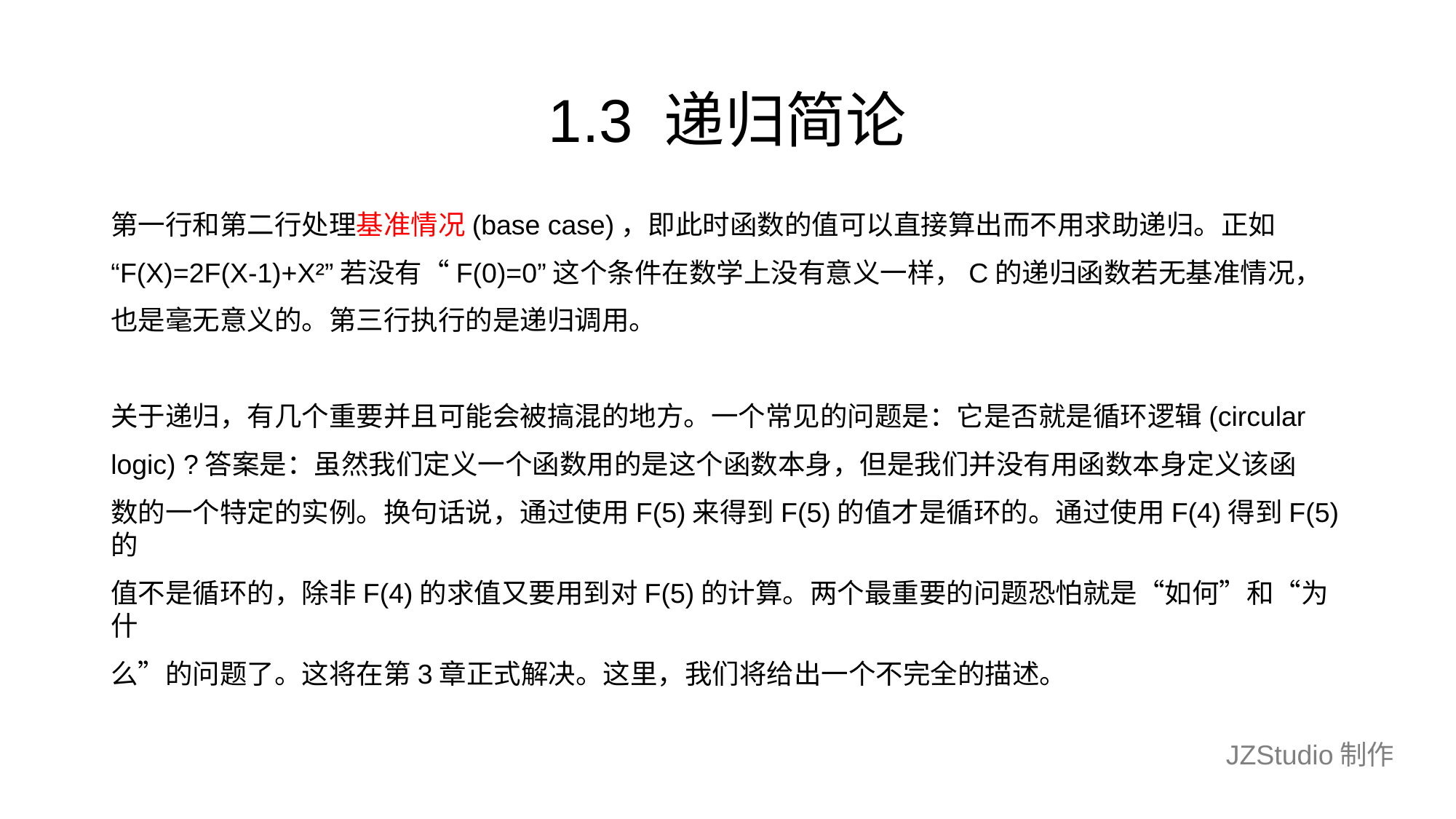

# 1.3 递归简论
第一行和第二行处理基准情况(base case)，即此时函数的值可以直接算出而不用求助递归。正如
“F(X)=2F(X-1)+X²”若没有“F(0)=0”这个条件在数学上没有意义一样，C的递归函数若无基准情况，
也是毫无意义的。第三行执行的是递归调用。

关于递归，有几个重要并且可能会被搞混的地方。一个常见的问题是：它是否就是循环逻辑(circular
logic) ?答案是：虽然我们定义一个函数用的是这个函数本身，但是我们并没有用函数本身定义该函
数的一个特定的实例。换句话说，通过使用F(5)来得到F(5)的值才是循环的。通过使用F(4)得到F(5)的
值不是循环的，除非F(4)的求值又要用到对F(5)的计算。两个最重要的问题恐怕就是“如何”和“为什
么”的问题了。这将在第3章正式解决。这里，我们将给出一个不完全的描述。